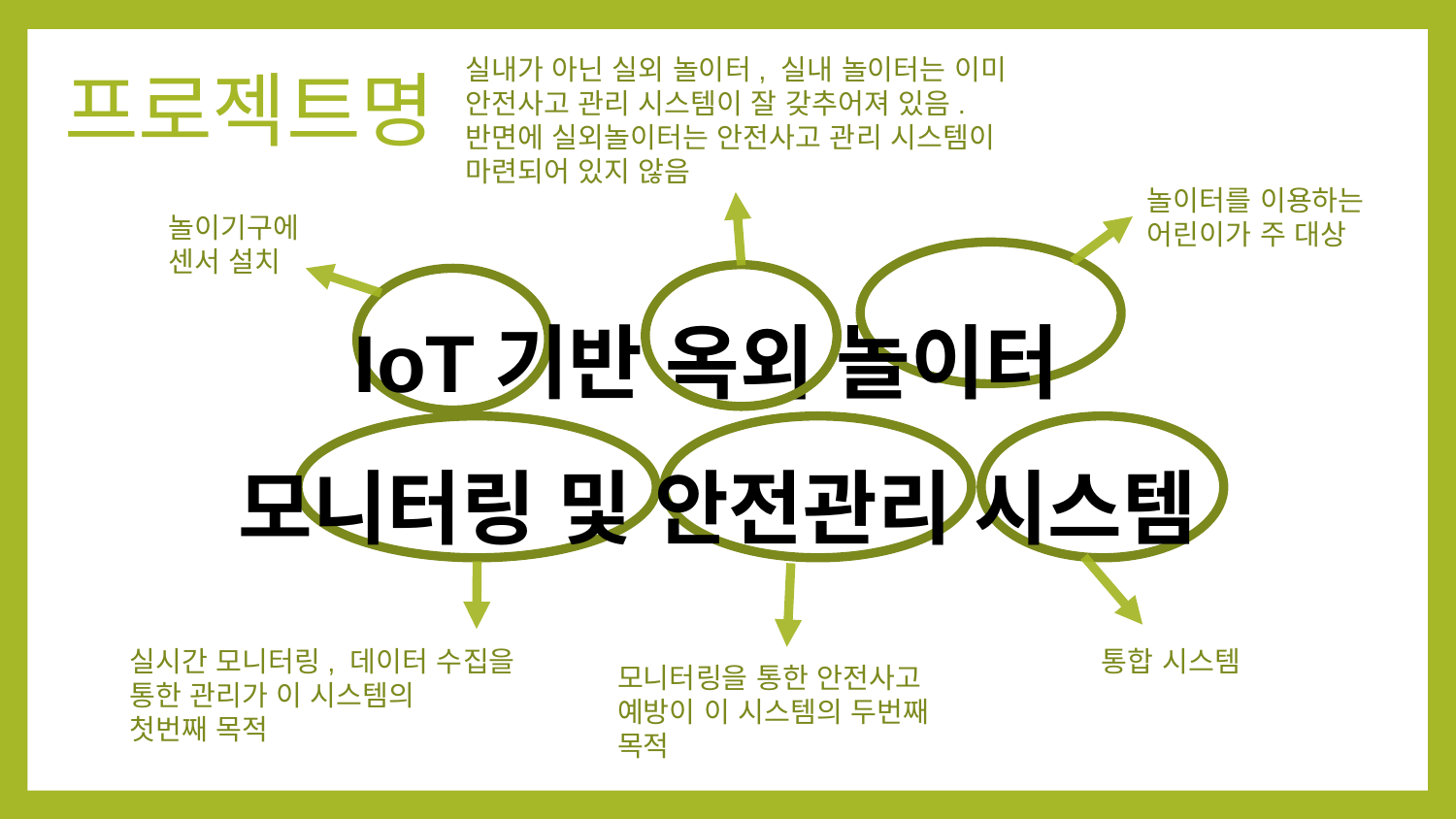

# 프로젝트명
실내가 아닌 실외 놀이터, 실내 놀이터는 이미 안전사고 관리 시스템이 잘 갖추어져 있음. 반면에 실외놀이터는 안전사고 관리 시스템이 마련되어 있지 않음
놀이터를 이용하는
어린이가 주 대상
놀이기구에
센서 설치
IoT기반 옥외 놀이터
모니터링 및 안전관리 시스템

실시간 모니터링, 데이터 수집을 통한 관리가 이 시스템의
첫번째 목적
통합 시스템
모니터링을 통한 안전사고 예방이 이 시스템의 두번째 목적